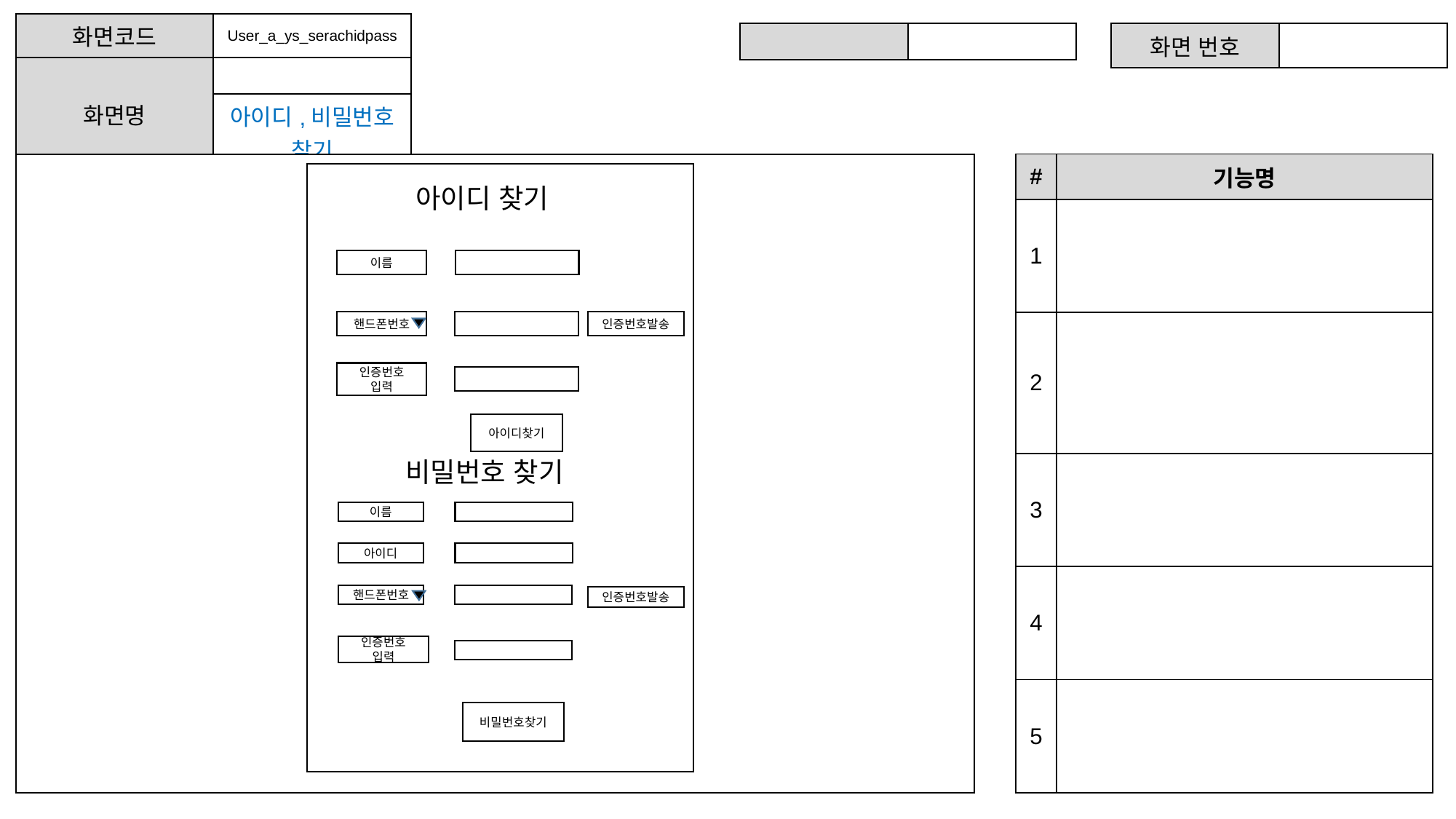

| 화면코드 | User\_a\_ys\_serachidpass |
| --- | --- |
| 화면명 |  |
|  | 아이디,비밀번호 찾기 |
|  |  |
| --- | --- |
| 화면 번호 |  |
| --- | --- |

| # | 기능명 |
| --- | --- |
| 1 |  |
| 2 |  |
| 3 |  |
| 4 |  |
| 5 |  |

아이디 찾기
이름

핸드폰번호

인증번호발송

인증번호
입력

아이디찾기
비밀번호 찾기
이름

아이디

핸드폰번호

인증번호발송

인증번호
입력

비밀번호찾기